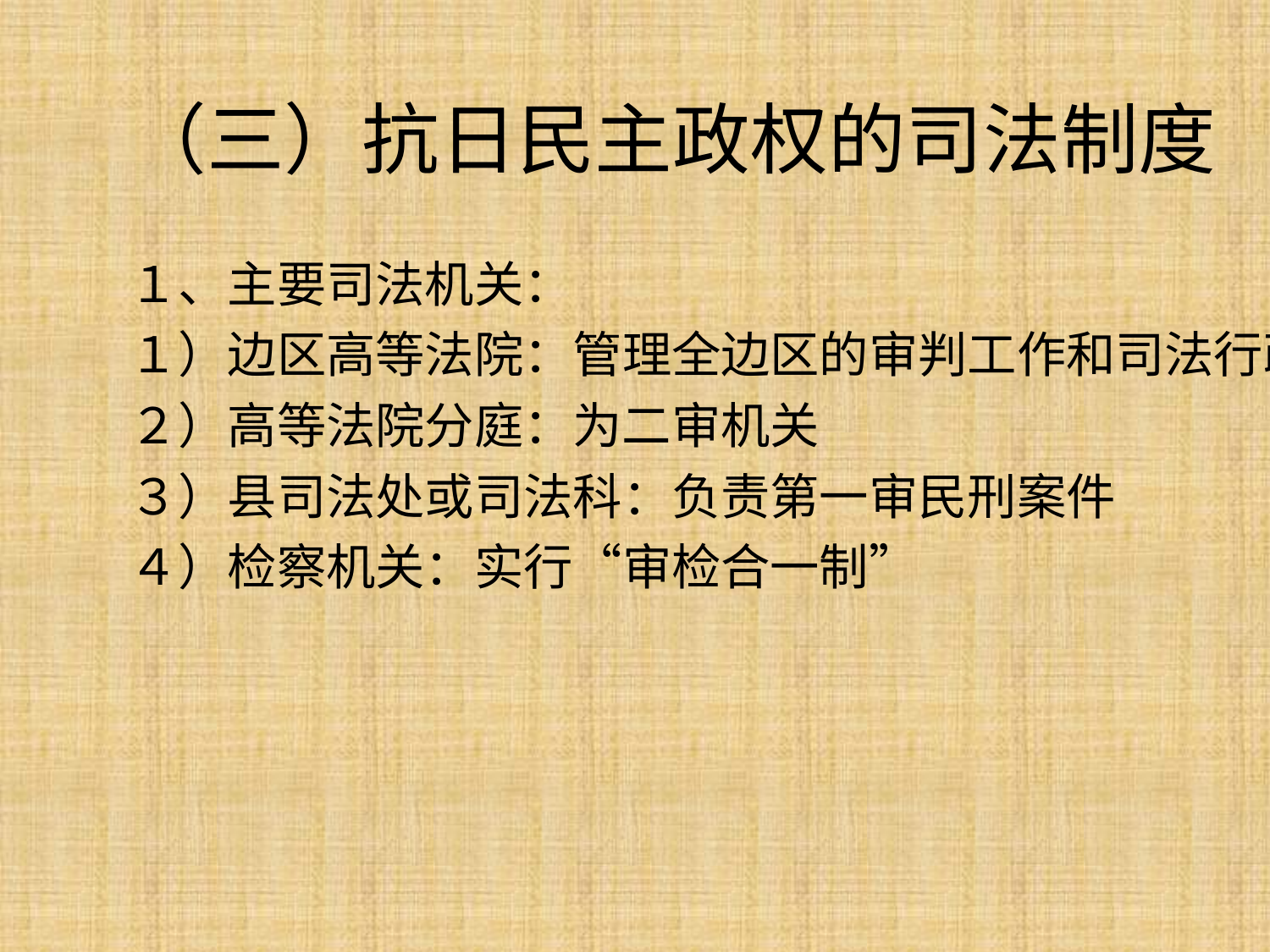

# （三）抗日民主政权的司法制度
１、主要司法机关：
１）边区高等法院：管理全边区的审判工作和司法行政工作
２）高等法院分庭：为二审机关
３）县司法处或司法科：负责第一审民刑案件
４）检察机关：实行“审检合一制”